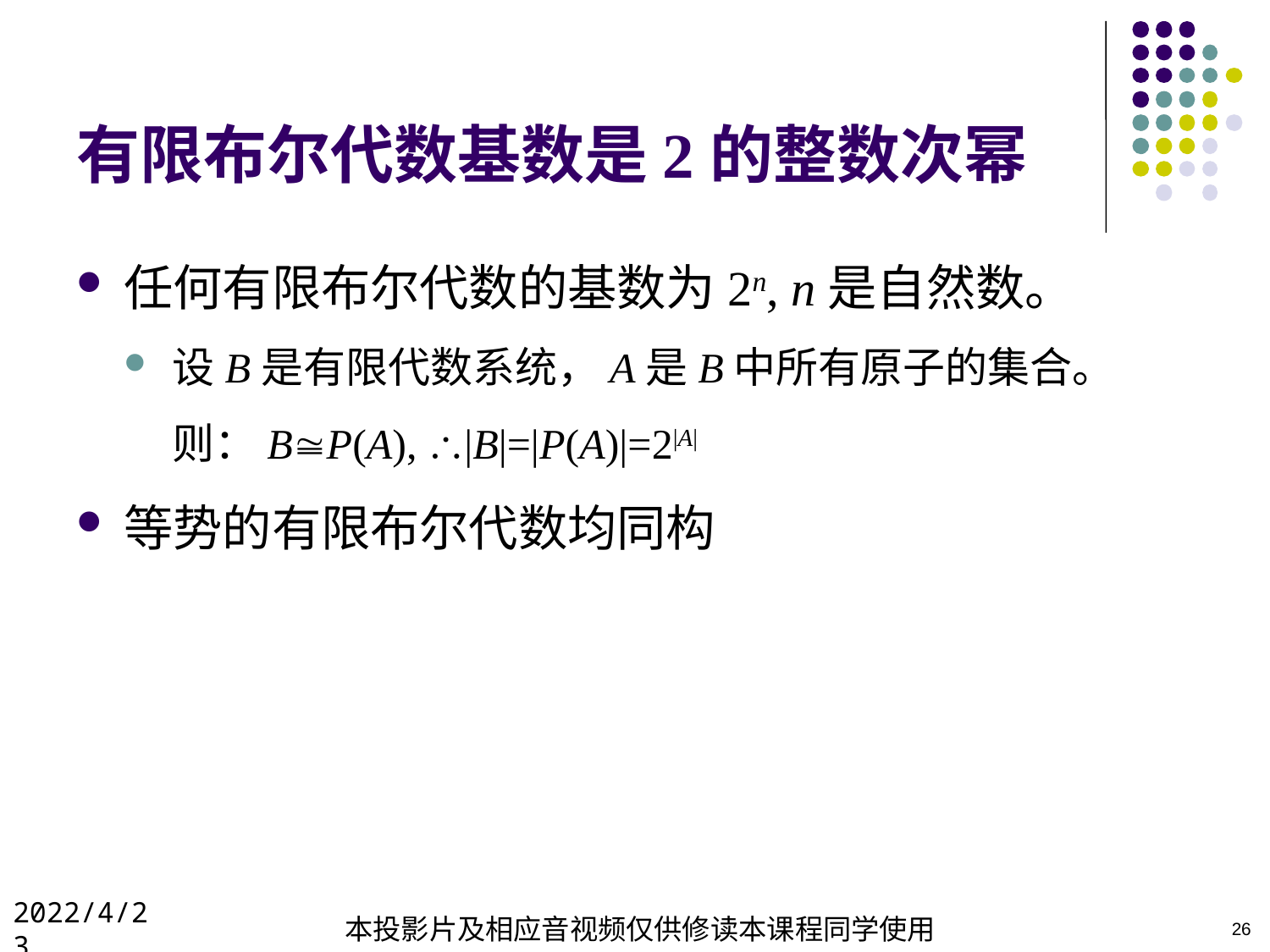

26
# 有限布尔代数基数是2的整数次幂
任何有限布尔代数的基数为2n, n是自然数。
设B是有限代数系统，A是B中所有原子的集合。
    则：B≅P(A), ∴|B|=|P(A)|=2|A|
等势的有限布尔代数均同构

2022/4/23
本投影片及相应音视频仅供修读本课程同学使用